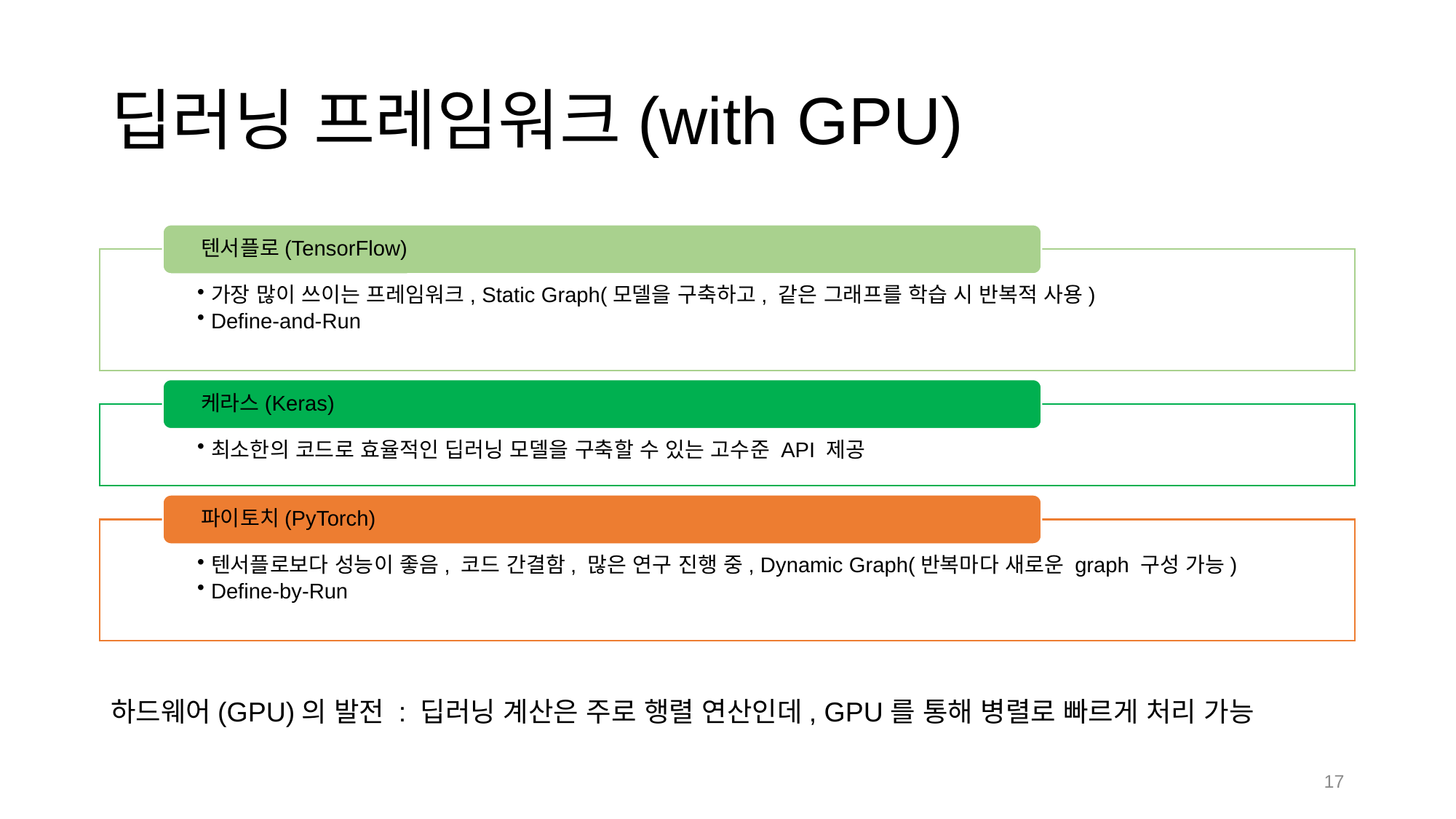

# 딥러닝 프레임워크(with GPU)
가장 많이 쓰이는 프레임워크, Static Graph(모델을 구축하고, 같은 그래프를 학습 시 반복적 사용)
Define-and-Run
텐서플로(TensorFlow)
최소한의 코드로 효율적인 딥러닝 모델을 구축할 수 있는 고수준 API 제공
케라스(Keras)
텐서플로보다 성능이 좋음, 코드 간결함, 많은 연구 진행 중, Dynamic Graph(반복마다 새로운 graph 구성 가능)
Define-by-Run
파이토치(PyTorch)
하드웨어(GPU)의 발전 : 딥러닝 계산은 주로 행렬 연산인데, GPU를 통해 병렬로 빠르게 처리 가능
17